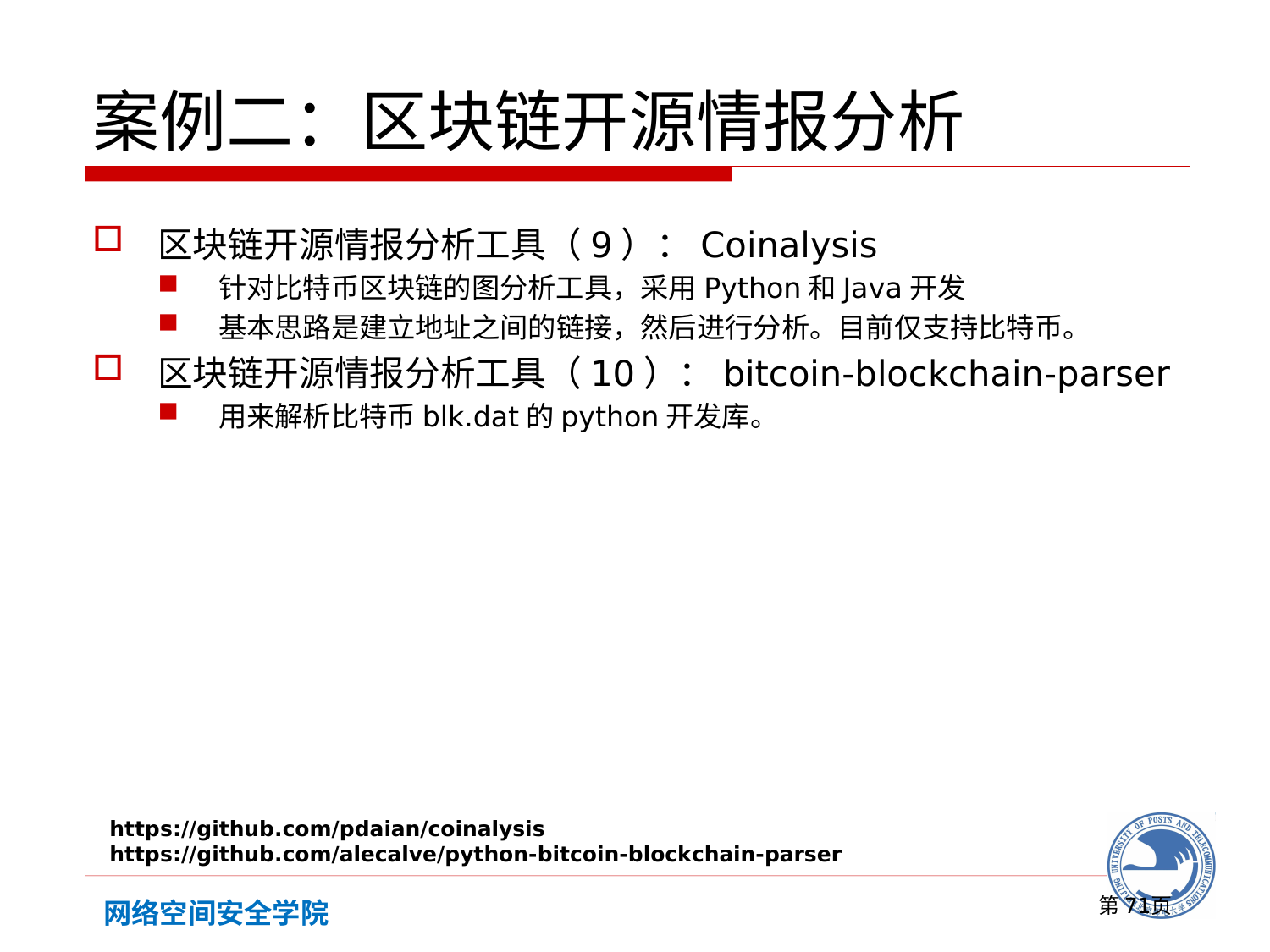

# 案例二：区块链开源情报分析
区块链开源情报分析工具（9）：Coinalysis
针对比特币区块链的图分析工具，采用Python和Java开发
基本思路是建立地址之间的链接，然后进行分析。目前仅支持比特币。
区块链开源情报分析工具（10）：bitcoin-blockchain-parser
用来解析比特币blk.dat的python开发库。

https://github.com/pdaian/coinalysis
https://github.com/alecalve/python-bitcoin-blockchain-parser
第71页